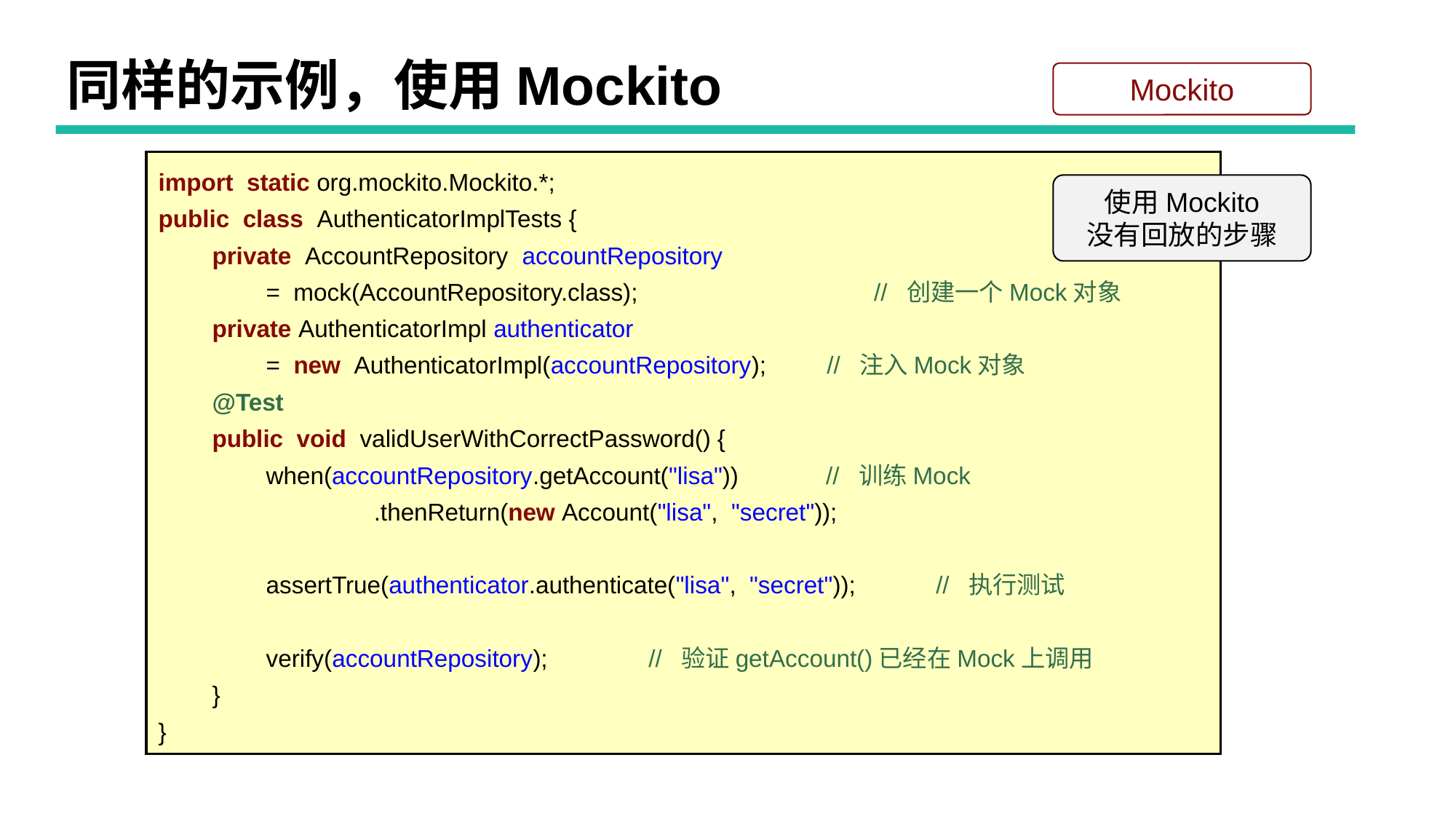

# 同样的示例，使用Mockito
Mockito
import  static org.mockito.Mockito.*;
public  class  AuthenticatorImplTests {
        private  AccountRepository  accountRepository
                =  mock(AccountRepository.class);                                   //  创建一个Mock对象
        private AuthenticatorImpl authenticator
                =  new  AuthenticatorImpl(accountRepository);         //  注入Mock对象
        @Test
        public  void  validUserWithCorrectPassword() {
                when(accountRepository.getAccount("lisa"))             //  训练Mock
                                .thenReturn(new Account("lisa",  "secret"));

                assertTrue(authenticator.authenticate("lisa",  "secret"));	//  执行测试

                verify(accountRepository);               //  验证getAccount()已经在Mock上调用
        }
}
使用Mockito
没有回放的步骤